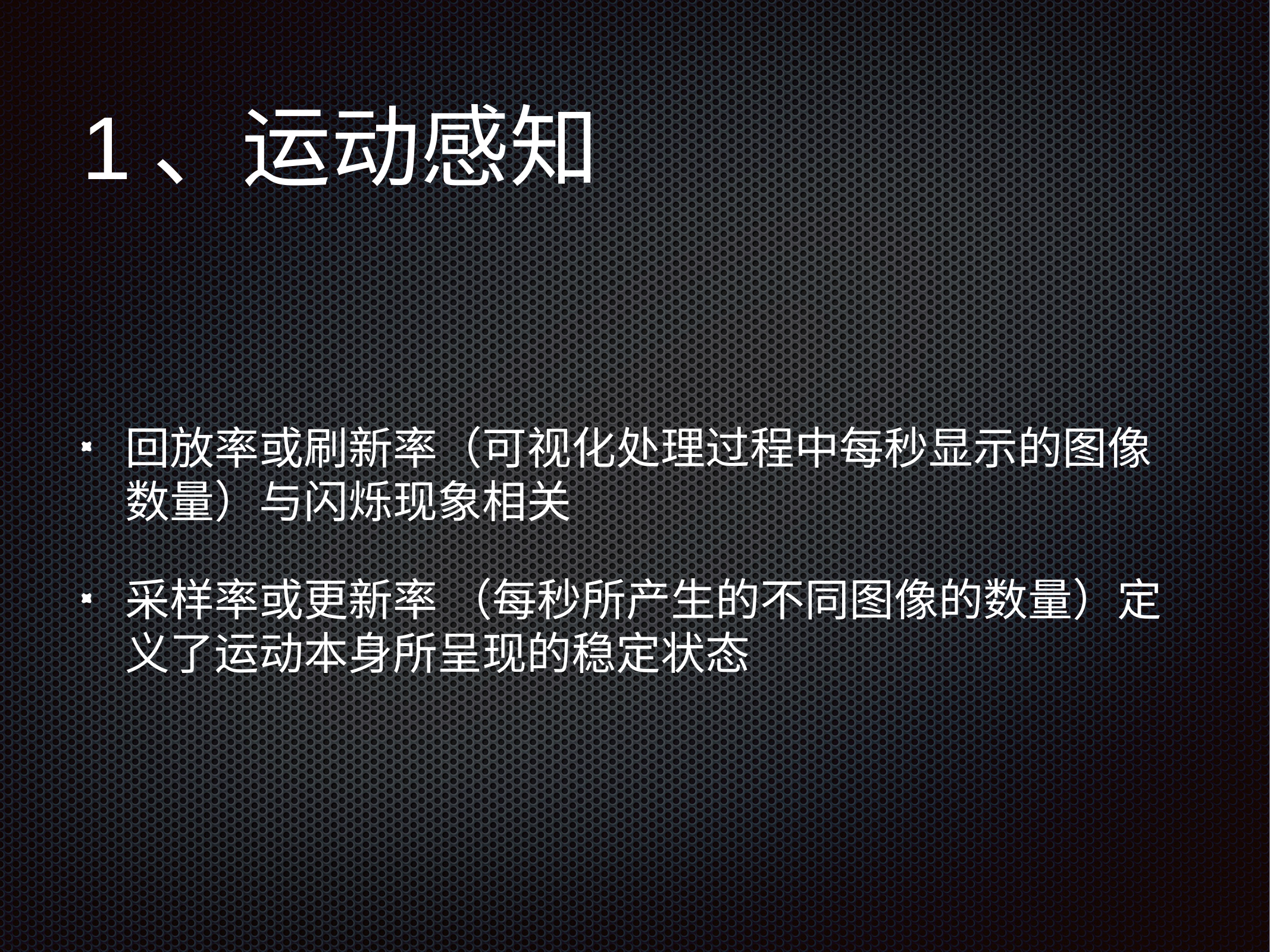

# 1、运动感知
回放率或刷新率（可视化处理过程中每秒显示的图像数量）与闪烁现象相关
采样率或更新率 （每秒所产生的不同图像的数量）定义了运动本身所呈现的稳定状态